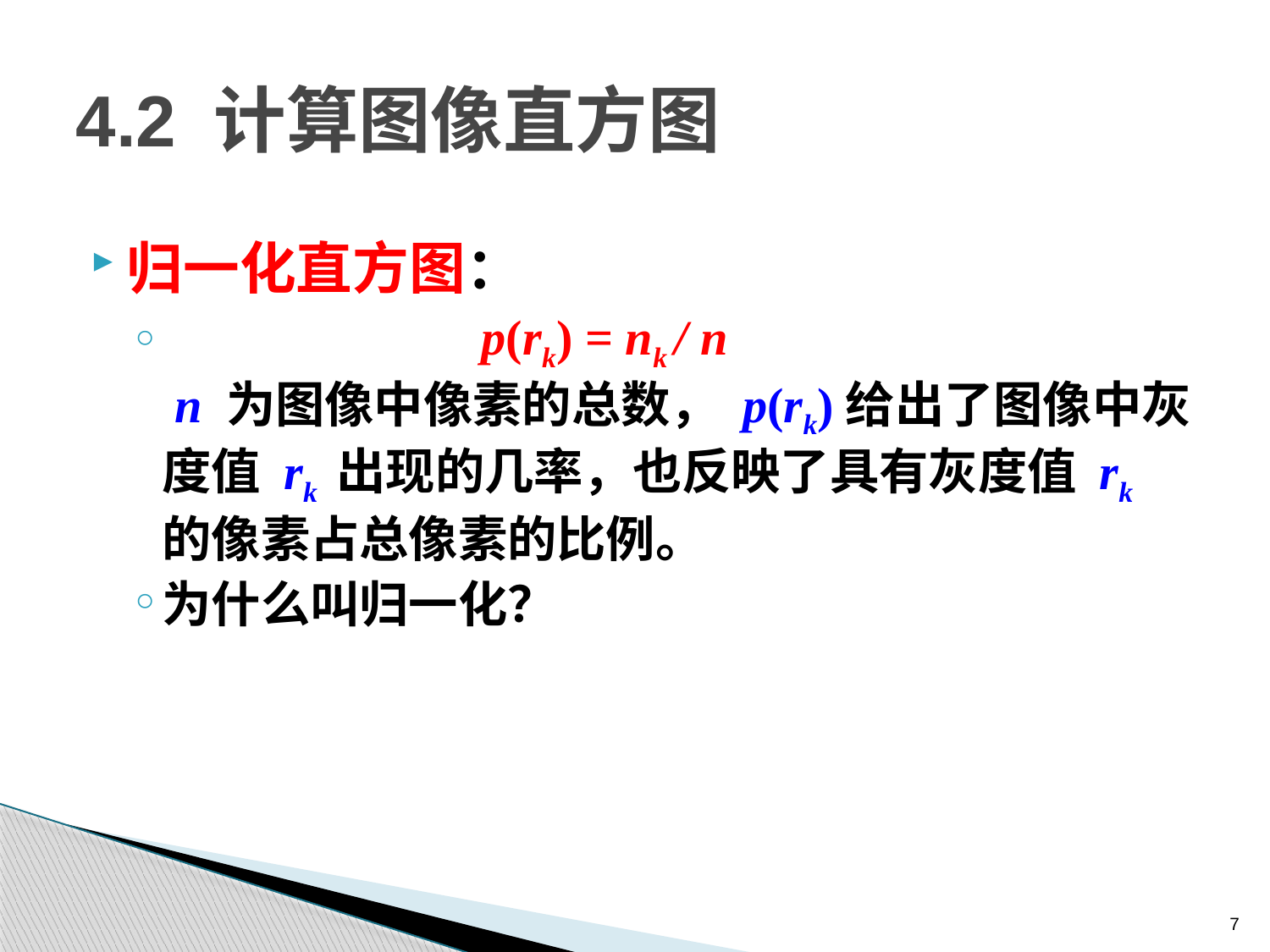

# 4.2 计算图像直方图
归一化直方图：
                          p(rk) = nk / n
 n 为图像中像素的总数， p(rk)给出了图像中灰度值 rk 出现的几率，也反映了具有灰度值 rk 的像素占总像素的比例。
为什么叫归一化？
7